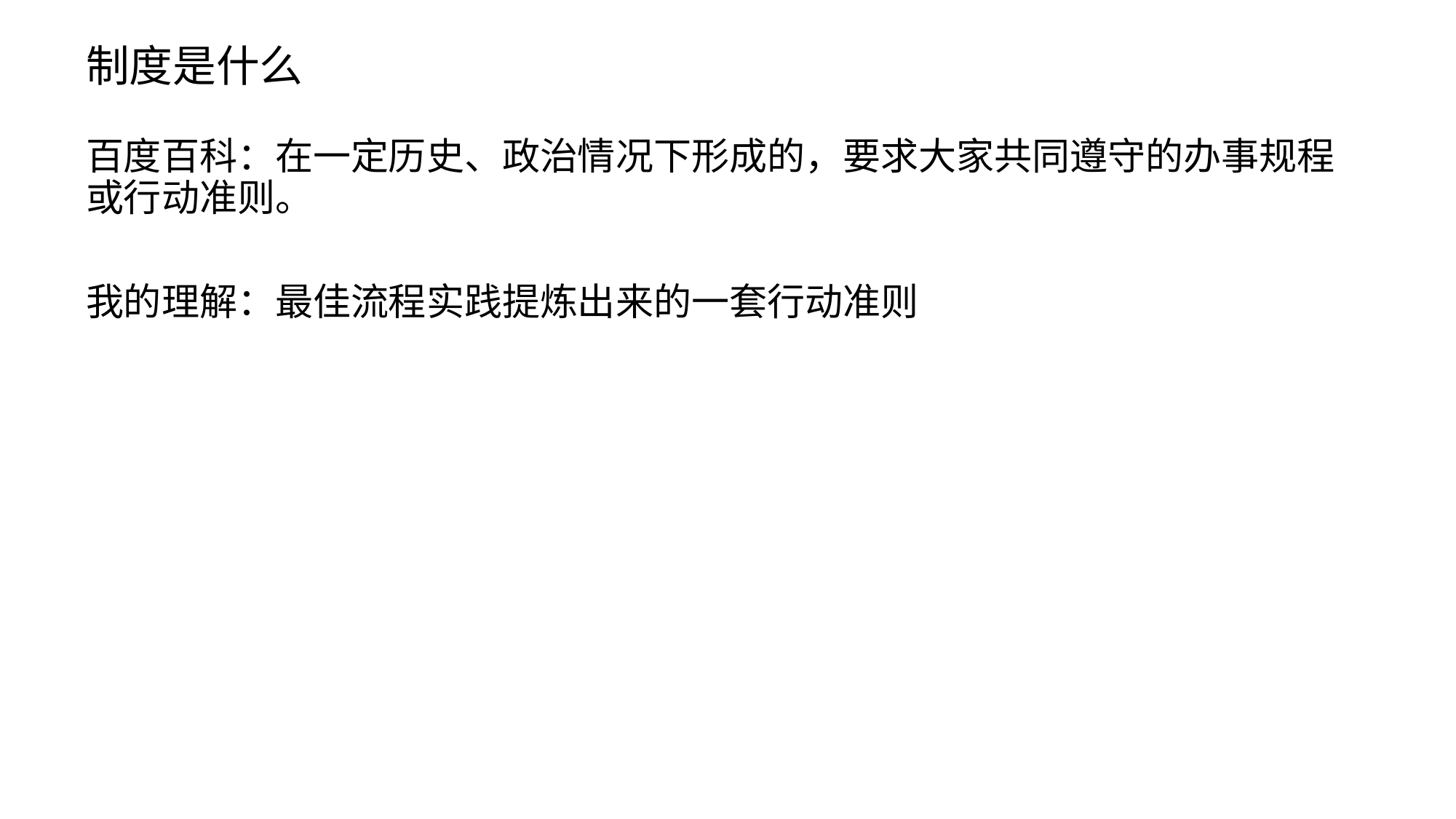

# 制度是什么
百度百科：在一定历史、政治情况下形成的，要求大家共同遵守的办事规程或行动准则。

我的理解：最佳流程实践提炼出来的一套行动准则